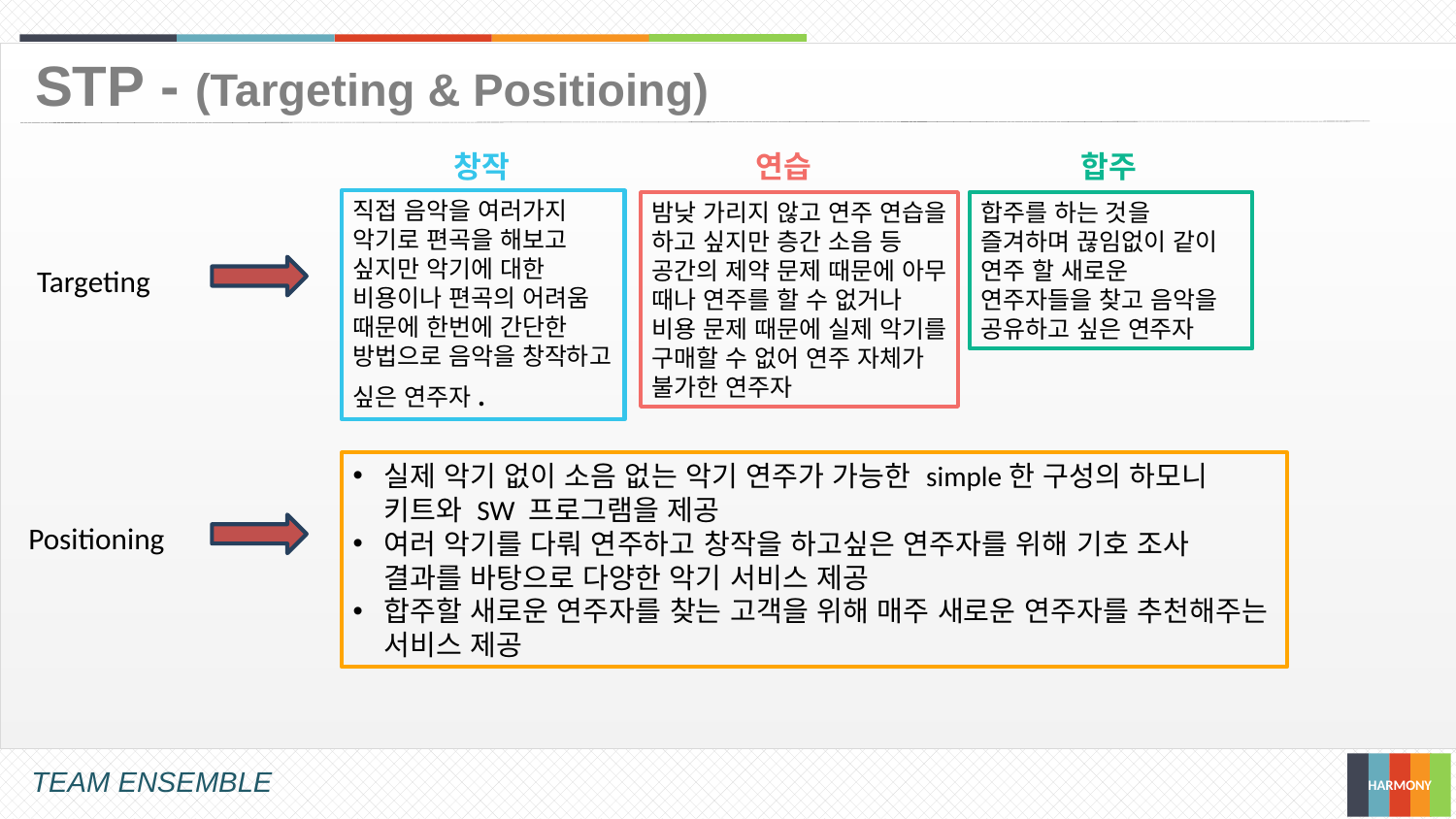

STP - (Targeting & Positioing)

창작
연습
합주
직접 음악을 여러가지 악기로 편곡을 해보고 싶지만 악기에 대한 비용이나 편곡의 어려움 때문에 한번에 간단한 방법으로 음악을 창작하고 싶은 연주자.
밤낮 가리지 않고 연주 연습을 하고 싶지만 층간 소음 등 공간의 제약 문제 때문에 아무 때나 연주를 할 수 없거나 비용 문제 때문에 실제 악기를 구매할 수 없어 연주 자체가 불가한 연주자
합주를 하는 것을 즐겨하며 끊임없이 같이 연주 할 새로운 연주자들을 찾고 음악을 공유하고 싶은 연주자
실제 악기 없이 소음 없는 악기 연주가 가능한 simple한 구성의 하모니 키트와 SW 프로그램을 제공
여러 악기를 다뤄 연주하고 창작을 하고싶은 연주자를 위해 기호 조사 결과를 바탕으로 다양한 악기 서비스 제공
합주할 새로운 연주자를 찾는 고객을 위해 매주 새로운 연주자를 추천해주는 서비스 제공
Targeting

Positioning